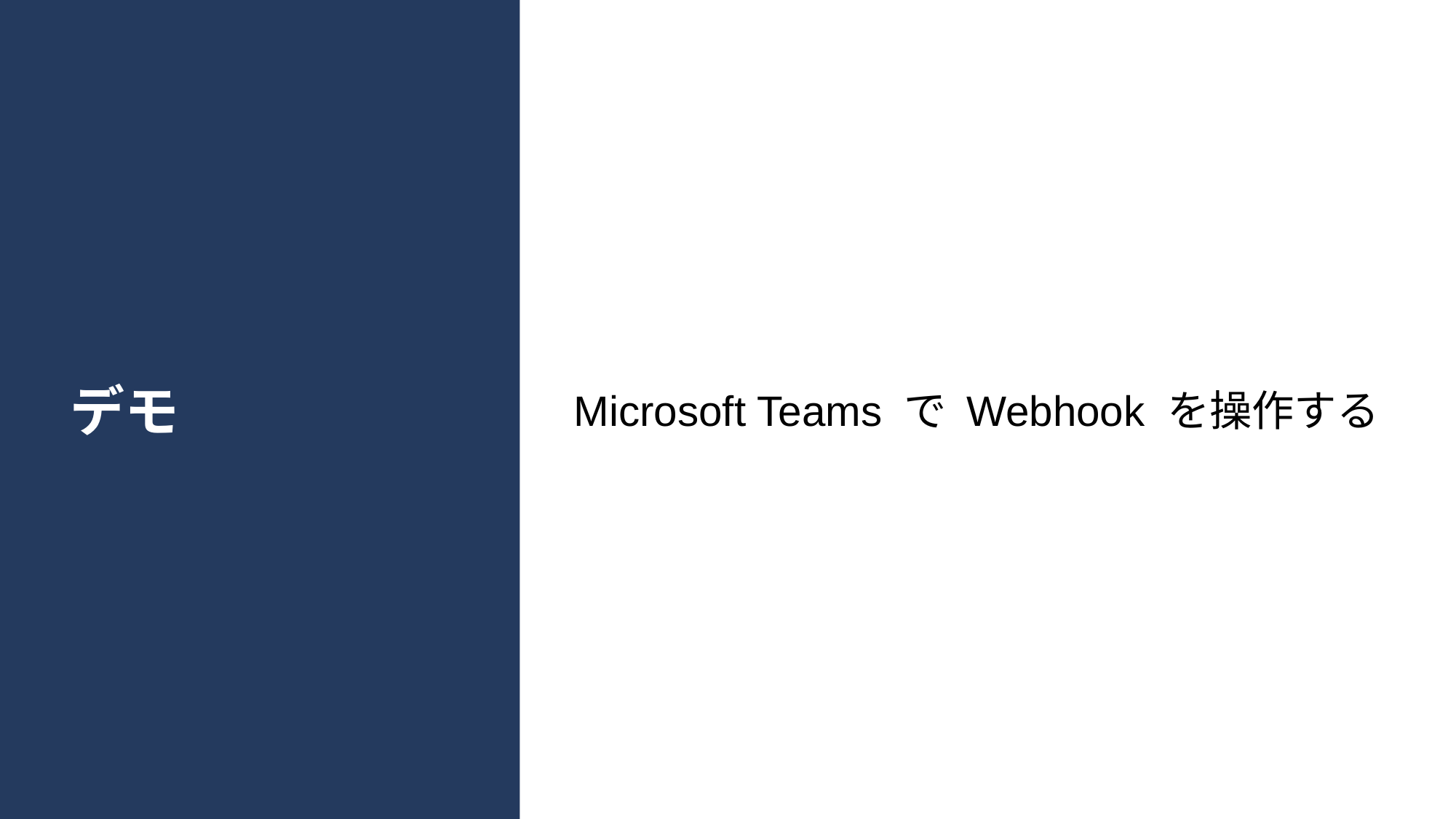

# デモ
Microsoft Teams で Webhook を操作する